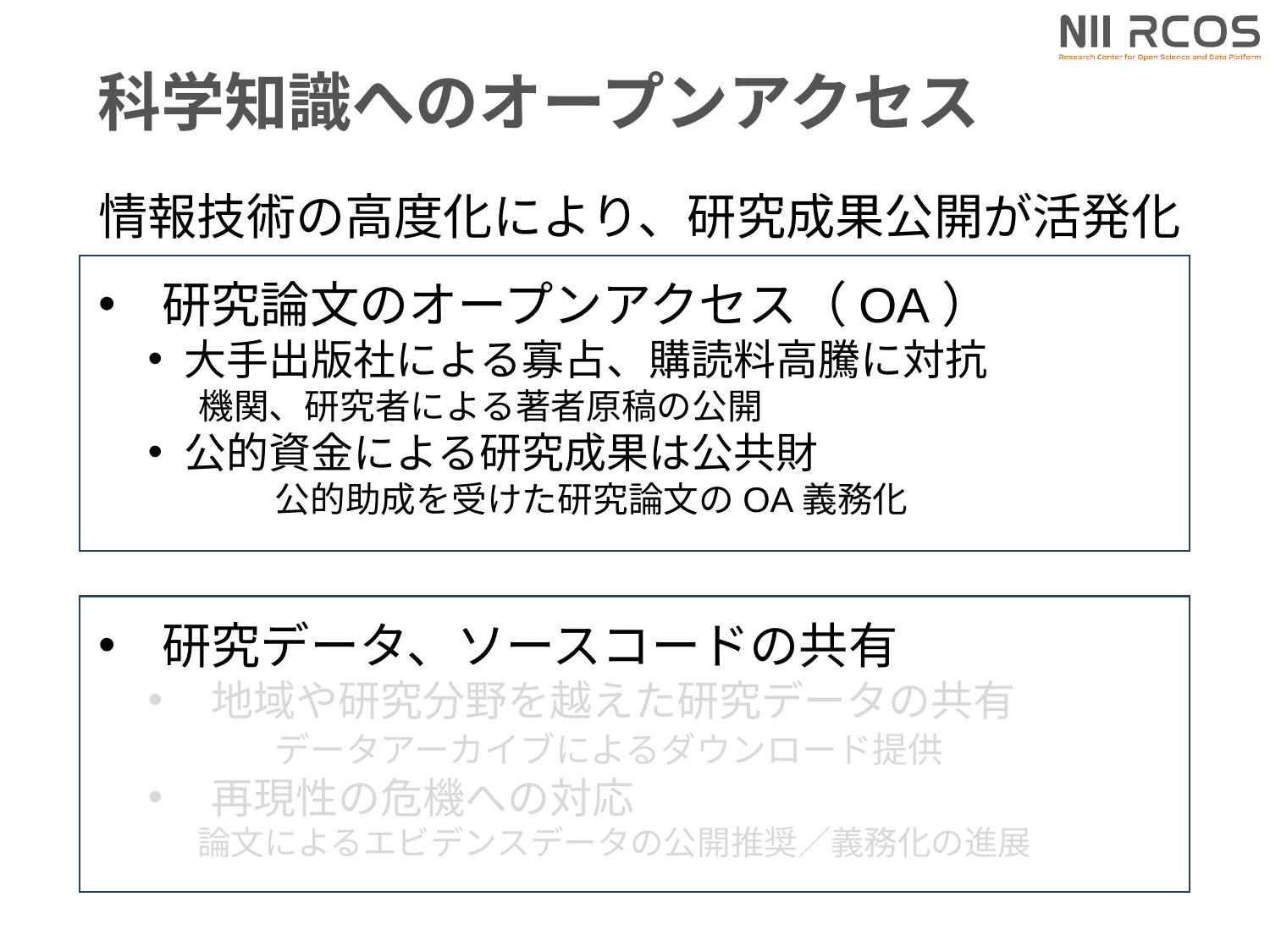

# 科学知識へのオープンアクセス
情報技術の高度化により、研究成果公開が活発化

研究論文のオープンアクセス（OA）
大手出版社による寡占、購読料高騰に対抗
機関、研究者による著者原稿の公開
公的資金による研究成果は公共財
	公的助成を受けた研究論文のOA義務化

研究データ、ソースコードの共有
地域や研究分野を越えた研究データの共有
	データアーカイブによるダウンロード提供
再現性の危機への対応
論文によるエビデンスデータの公開推奨／義務化の進展